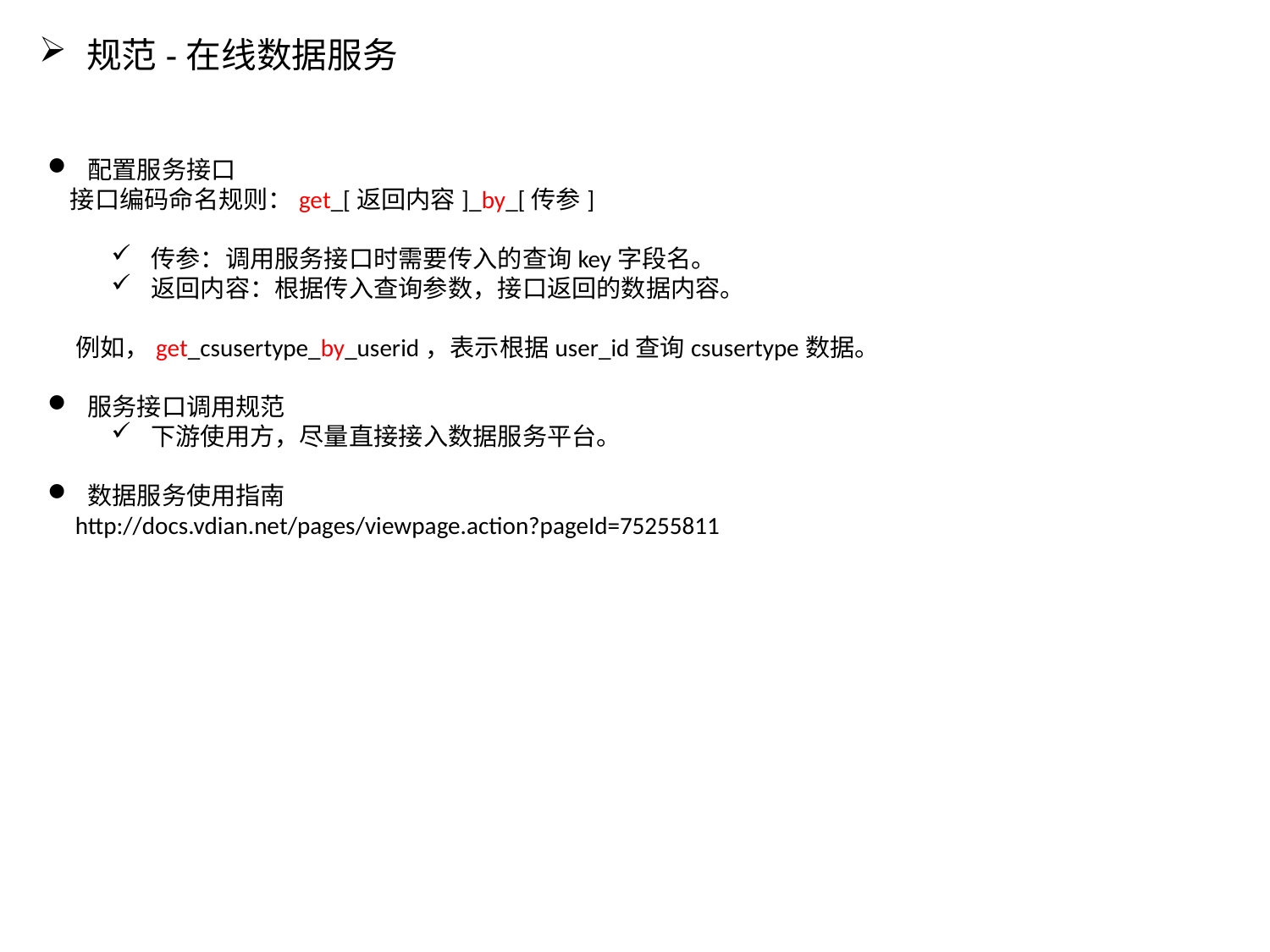

规范-在线数据服务
配置服务接口
   接口编码命名规则：get_[返回内容]_by_[传参]

传参：调用服务接口时需要传入的查询key字段名。
返回内容：根据传入查询参数，接口返回的数据内容。

    例如，get_csusertype_by_userid，表示根据user_id查询csusertype数据。

服务接口调用规范
下游使用方，尽量直接接入数据服务平台。

数据服务使用指南
     http://docs.vdian.net/pages/viewpage.action?pageId=75255811